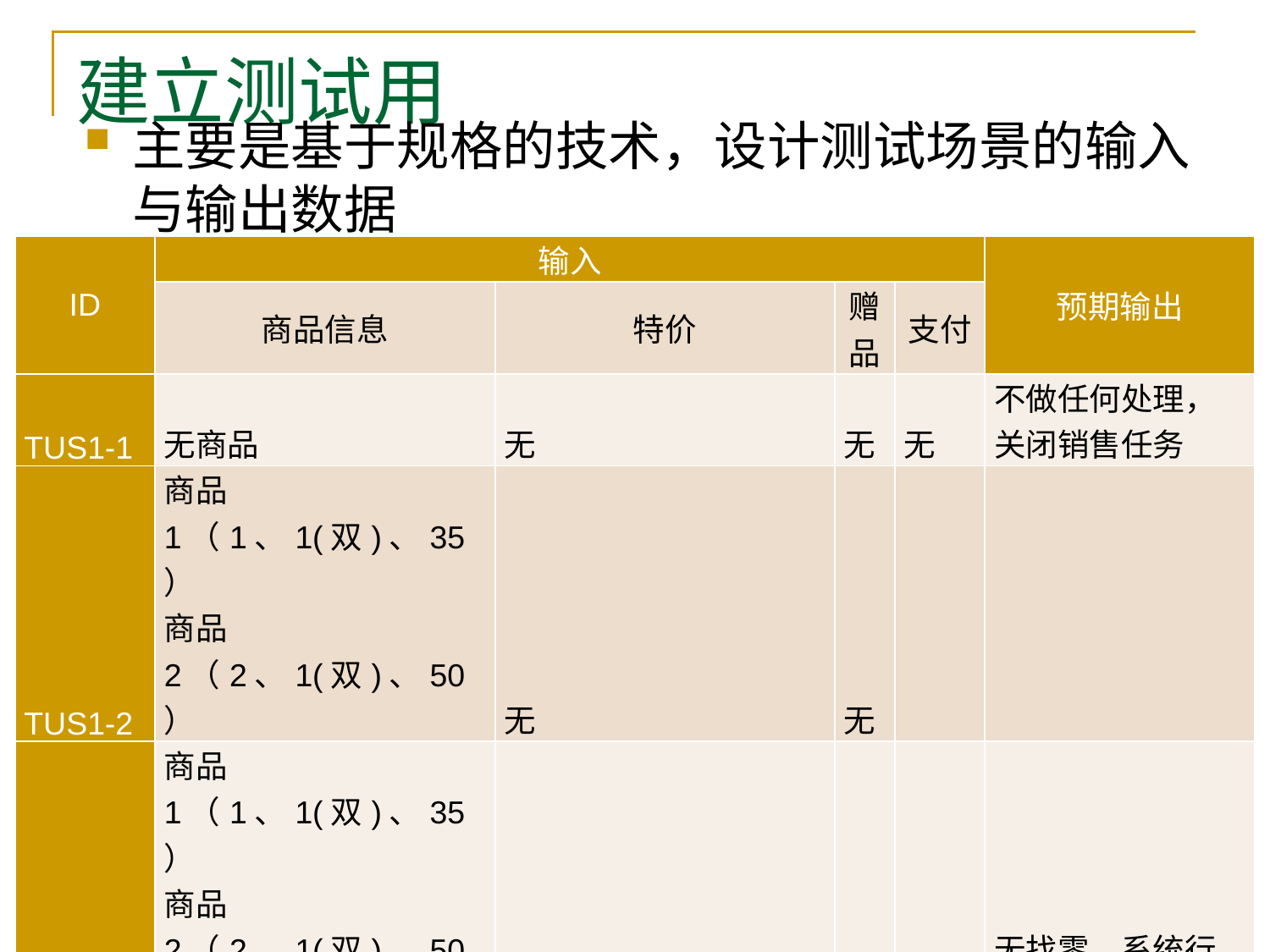

# 建立测试用
主要是基于规格的技术，设计测试场景的输入与输出数据
| ID | 输入 |  |  |  | 预期输出 |
| --- | --- | --- | --- | --- | --- |
|  | 商品信息 | 特价 | 赠品 | 支付 |  |
| TUS1-1 | 无商品 | 无 | 无 | 无 | 不做任何处理，关闭销售任务 |
| TUS1-2 | 商品1（1、1(双)、35） 商品2（2、1(双)、50） | 无 | 无 |  |  |
| TUS1-3 | 商品1（1、1(双)、35） 商品2（2、1(双)、50） | 无 | 无 | 85 | 无找零，系统行为满足后置条件 |
| TUS1-4 | 商品1（1、1(双)、35） 商品2（2、1(双)、50） | 商品1特价20 |  | 100 | 找零30，系统行为满足后置条件 |
| TUS1-5 | 商品1（1、1(双)、35） 商品2（2、1(双)、50） | 总额特价50以上0.8折 |  | 100 | 找零31，系统行为满足后置条件 |
| TUS1-6 | 商品1（1、1(双)、35） 商品2（2、1(双)、60） | 商品1特价20 总额特价50以上0.8折 |  | 100 | 找零32，系统行为满足后置条件 |
|  |  |  | …… |  |  |
|  |  |  |  | …… |  |